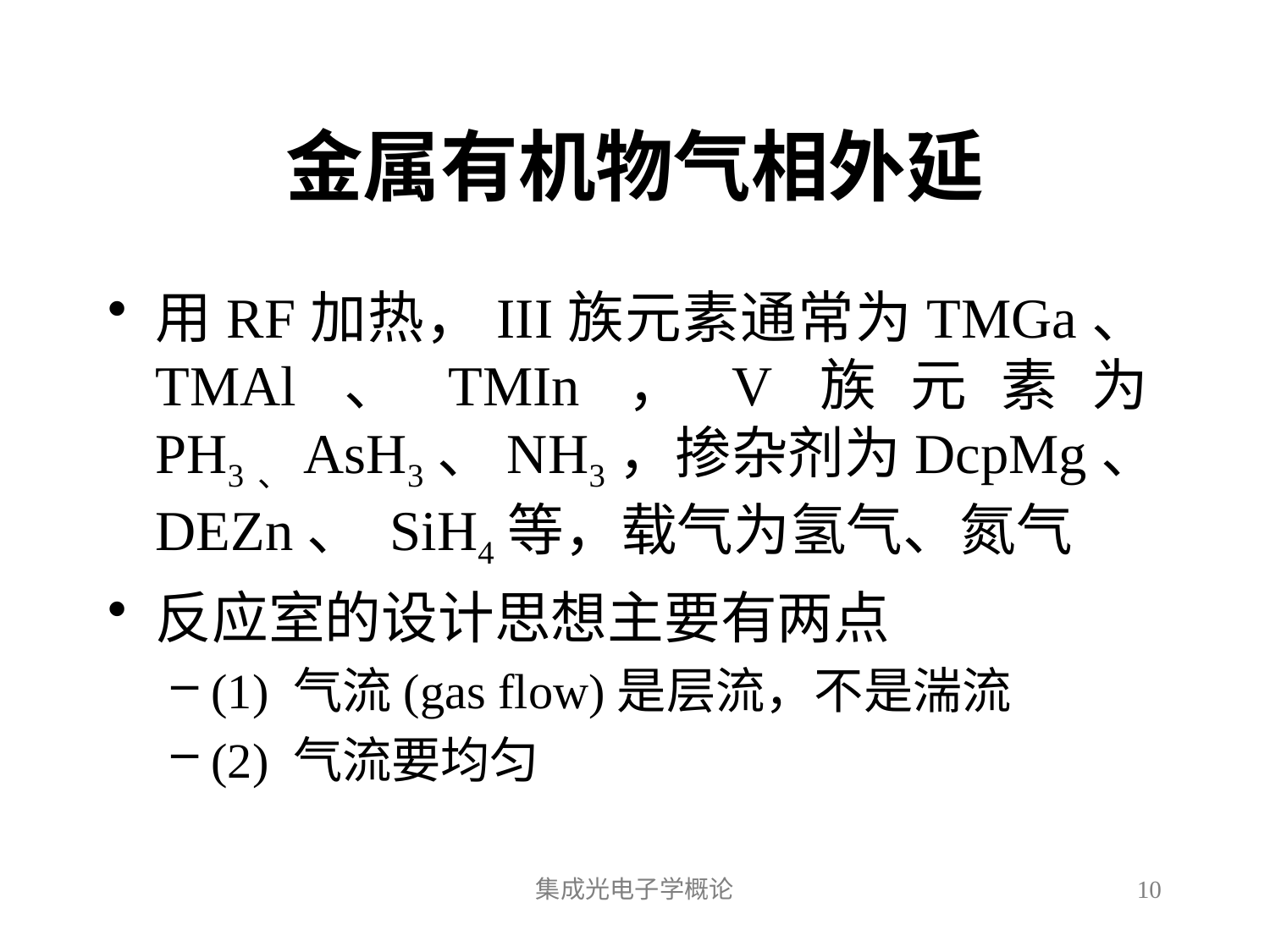

# 金属有机物气相外延
用RF加热，III族元素通常为TMGa、TMAl、TMIn，V族元素为PH3、AsH3、NH3，掺杂剂为DcpMg、DEZn、 SiH4等，载气为氢气、氮气
反应室的设计思想主要有两点
(1) 气流(gas flow)是层流，不是湍流
(2) 气流要均匀

集成光电子学概论
10